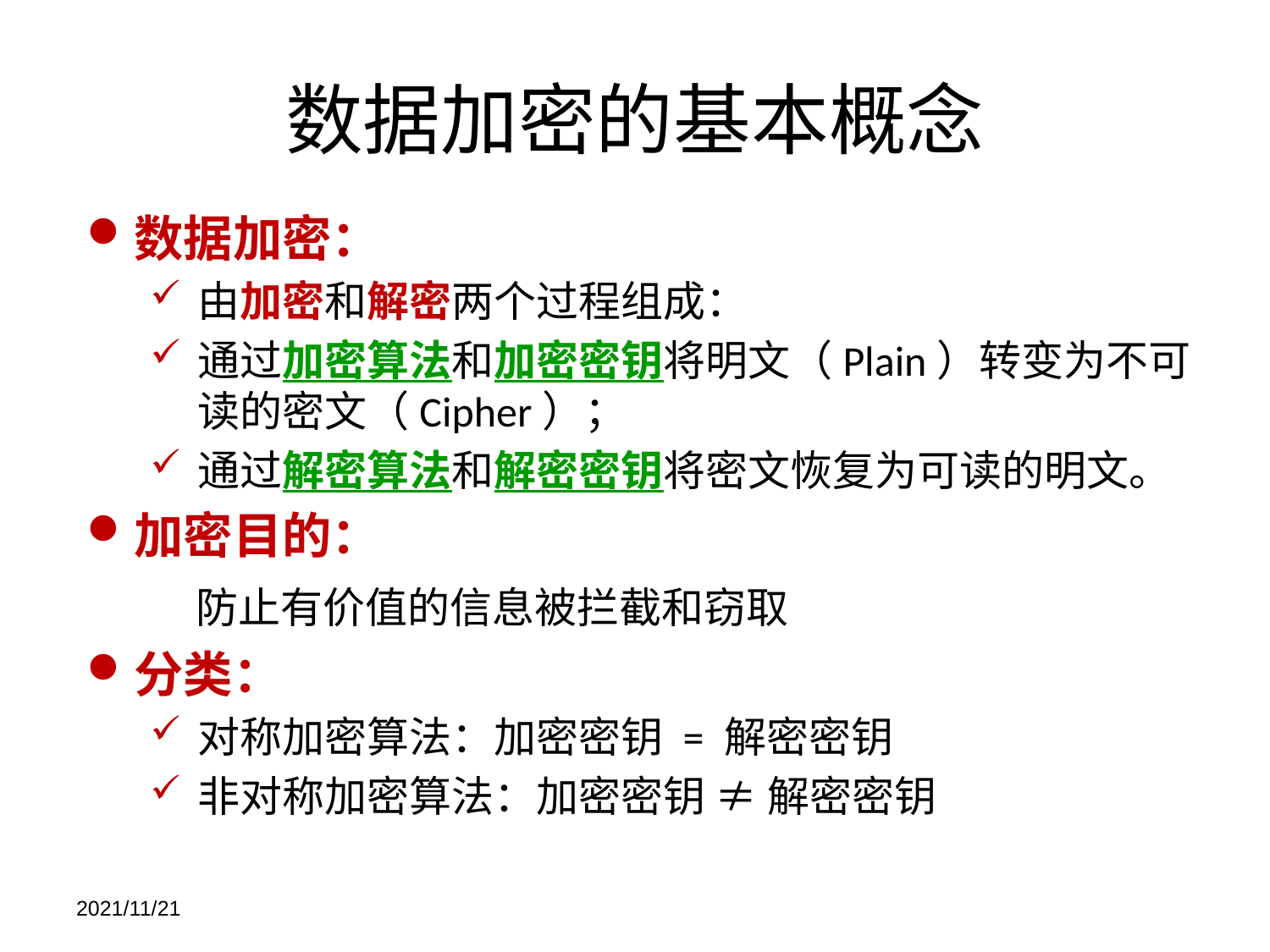

# 数据加密的基本概念
数据加密：
由加密和解密两个过程组成：
通过加密算法和加密密钥将明文（Plain）转变为不可读的密文（Cipher）；
通过解密算法和解密密钥将密文恢复为可读的明文。
加密目的：
   防止有价值的信息被拦截和窃取
分类：
对称加密算法：加密密钥 = 解密密钥
非对称加密算法：加密密钥 ≠ 解密密钥

2021/11/21